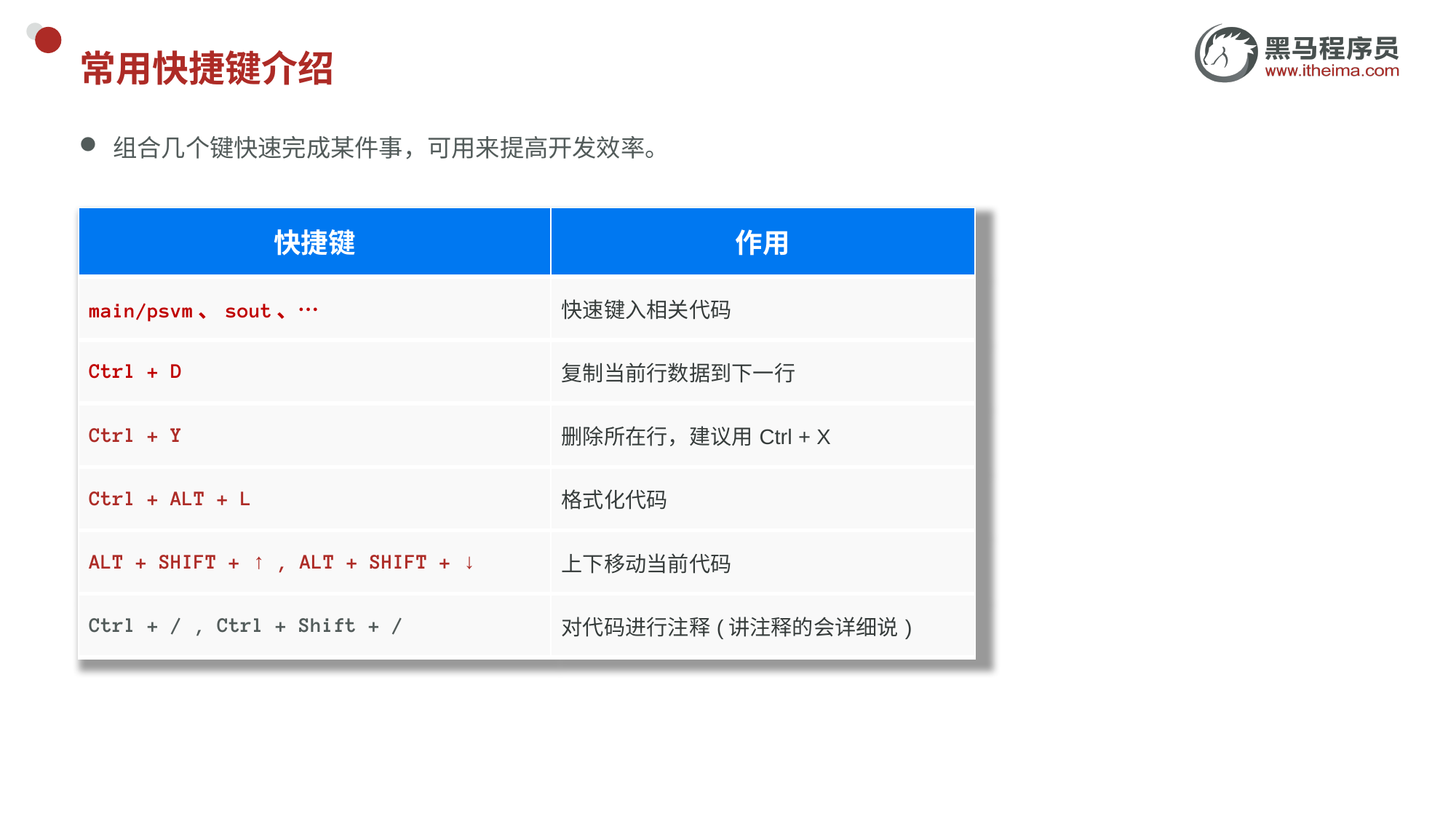

# 常用快捷键介绍
组合几个键快速完成某件事，可用来提高开发效率。
| 快捷键 | 作用 |
| --- | --- |
| main/psvm、sout、… | 快速键入相关代码 |
| Ctrl + D | 复制当前行数据到下一行 |
| Ctrl + Y | 删除所在行，建议用Ctrl + X |
| Ctrl + ALT + L | 格式化代码 |
| ALT + SHIFT + ↑ , ALT + SHIFT + ↓ | 上下移动当前代码 |
| Ctrl + / , Ctrl + Shift + / | 对代码进行注释(讲注释的会详细说) |